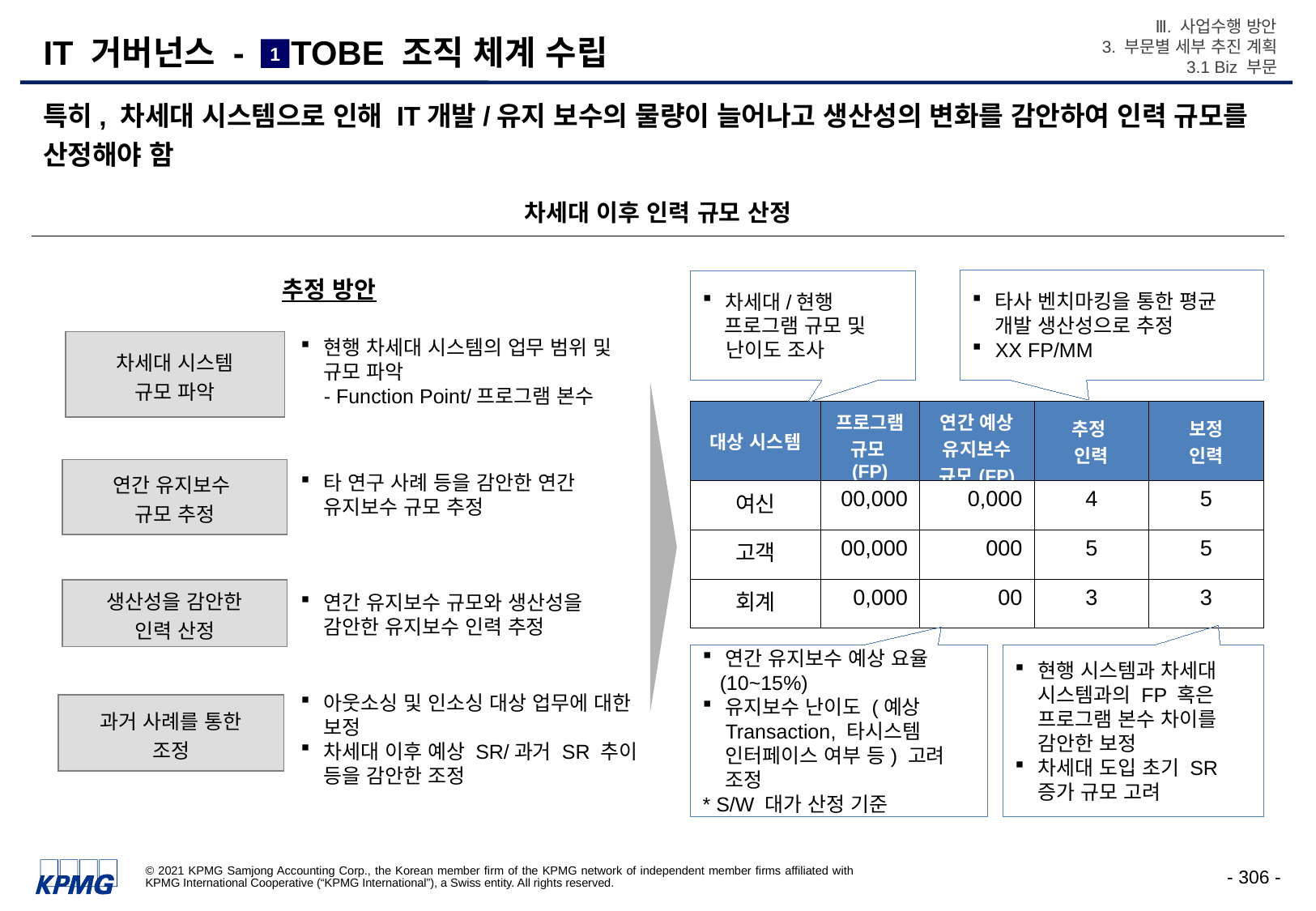

Ⅲ. 사업수행 방안
3. 부문별 세부 추진 계획
3.1 Biz 부문
# IT 거버넌스 -     TOBE 조직 체계 수립
1
특히, 차세대 시스템으로 인해 IT개발/유지 보수의 물량이 늘어나고 생산성의 변화를 감안하여 인력 규모를 산정해야 함
차세대 이후 인력 규모 산정
추정 방안
타사 벤치마킹을 통한 평균 개발 생산성으로 추정
XX FP/MM
차세대/현행
   프로그램 규모 및
난이도 조사
현행 차세대 시스템의 업무 범위 및 규모 파악
- Function Point/프로그램 본수
차세대 시스템
규모 파악
| 대상 시스템 | 프로그램 규모(FP) | 연간 예상 유지보수 규모(FP) | 추정 인력 | 보정 인력 |
| --- | --- | --- | --- | --- |
| 여신 | 00,000 | 0,000 | 4 | 5 |
| 고객 | 00,000 | 000 | 5 | 5 |
| 회계 | 0,000 | 00 | 3 | 3 |
연간 유지보수
규모 추정
타 연구 사례 등을 감안한 연간 유지보수 규모 추정

생산성을 감안한
인력 산정
연간 유지보수 규모와 생산성을
감안한 유지보수 인력 추정
연간 유지보수 예상 요율
   (10~15%)
유지보수 난이도 (예상 Transaction, 타시스템 인터페이스 여부 등) 고려 조정
* S/W 대가 산정 기준
현행 시스템과 차세대 시스템과의 FP 혹은 프로그램 본수 차이를
감안한 보정
차세대 도입 초기 SR 증가 규모 고려
아웃소싱 및 인소싱 대상 업무에 대한 보정
차세대 이후 예상 SR/과거 SR 추이 등을 감안한 조정
과거 사례를 통한
조정